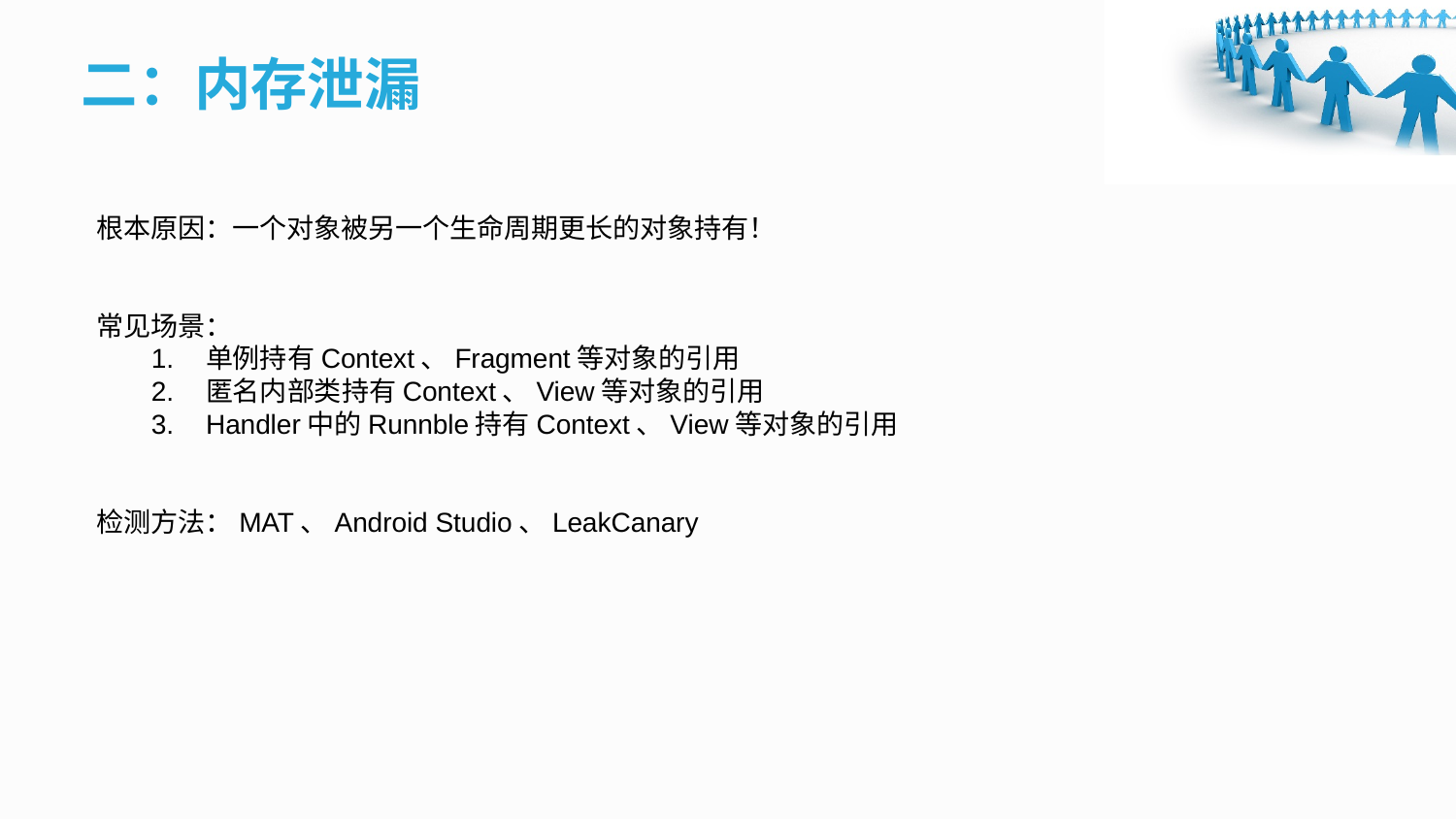

二：内存泄漏
根本原因：一个对象被另一个生命周期更长的对象持有！

常见场景：
单例持有Context、Fragment等对象的引用
匿名内部类持有Context、View等对象的引用
Handler中的Runnble持有Context、View等对象的引用

检测方法：MAT、Android Studio、LeakCanary